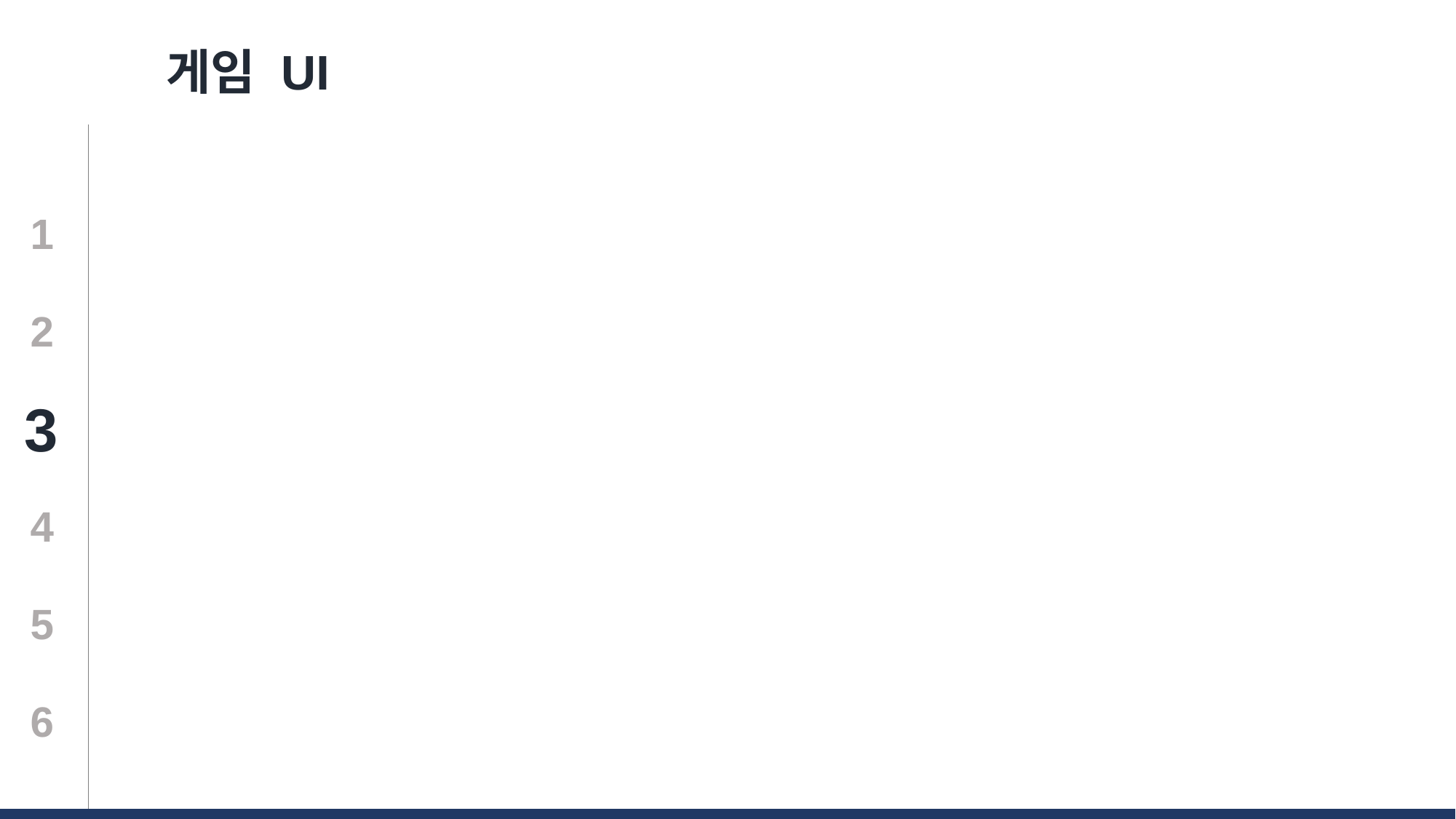

게임 UI
1
2
3
4
5
6